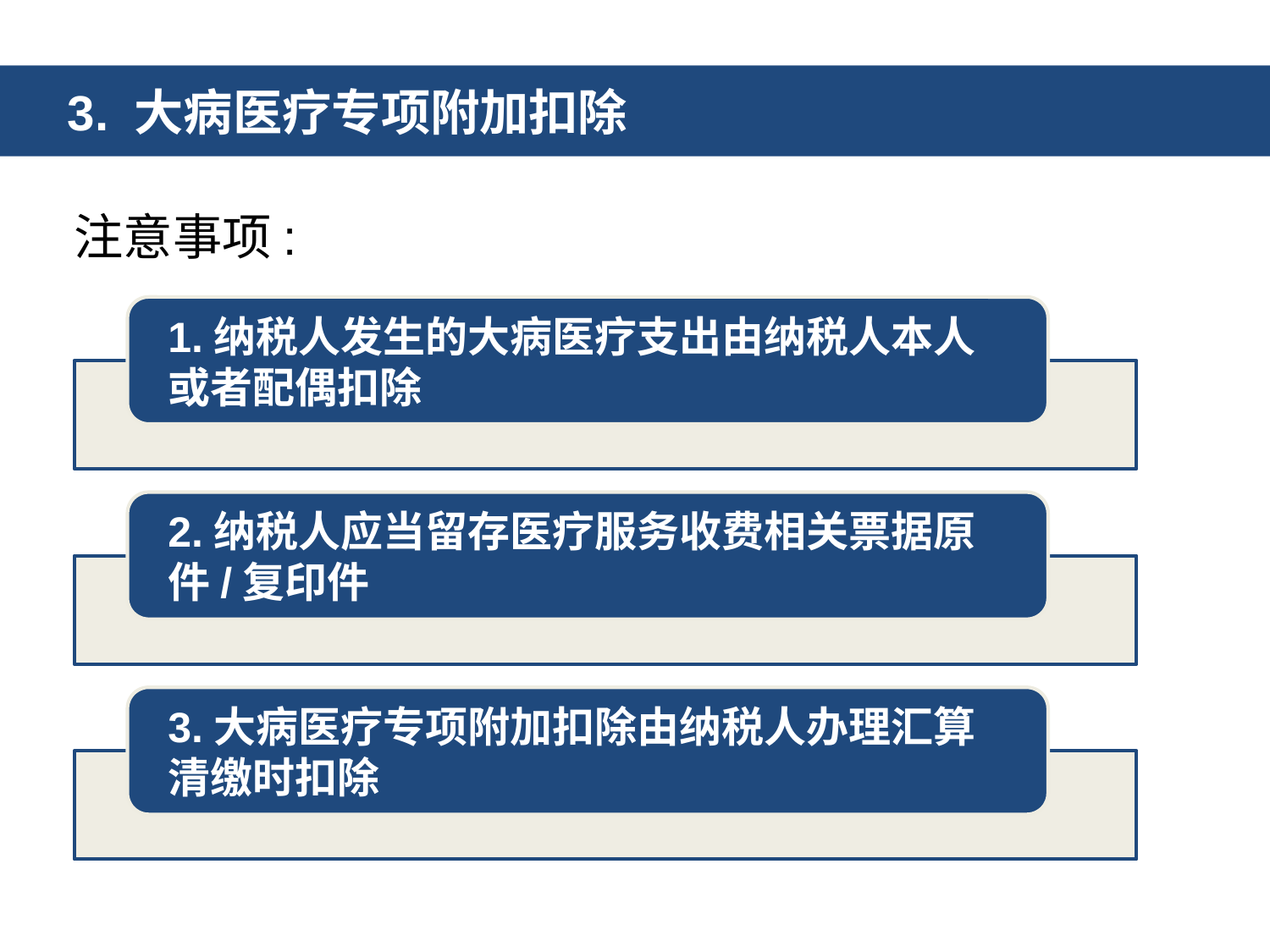

3. 大病医疗专项附加扣除
注意事项:
1.纳税人发生的大病医疗支出由纳税人本人或者配偶扣除
2.纳税人应当留存医疗服务收费相关票据原件/复印件
3.大病医疗专项附加扣除由纳税人办理汇算清缴时扣除